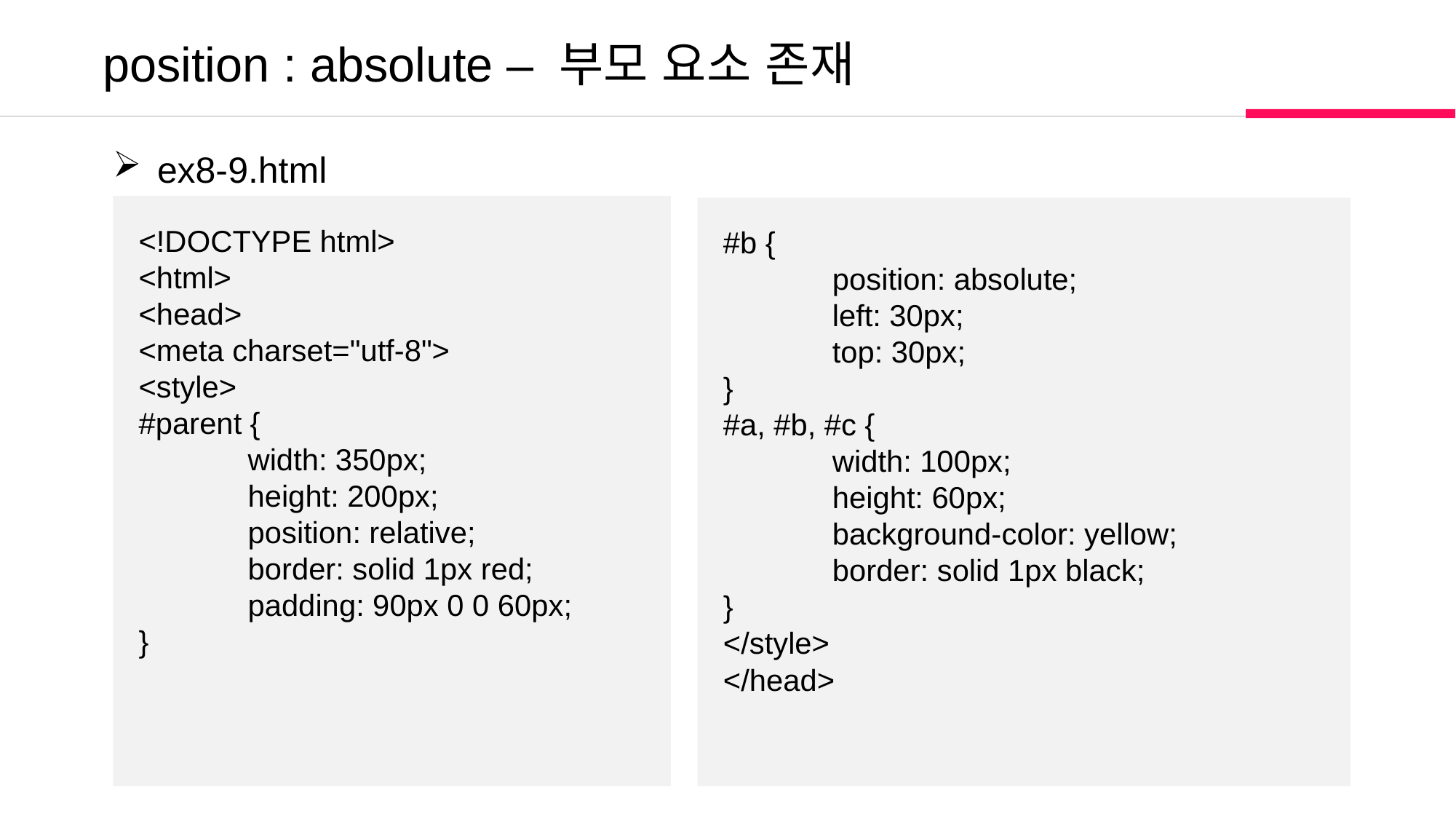

position : absolute – 부모 요소 존재

 ex8-9.html
<!DOCTYPE html>
<html>
<head>
<meta charset="utf-8">
<style>
#parent {
	width: 350px;
	height: 200px;
	position: relative;
	border: solid 1px red;
	padding: 90px 0 0 60px;
}
#b {
	position: absolute;
	left: 30px;
	top: 30px;
}
#a, #b, #c {
	width: 100px;
	height: 60px;
	background-color: yellow;
	border: solid 1px black;
}
</style>
</head>